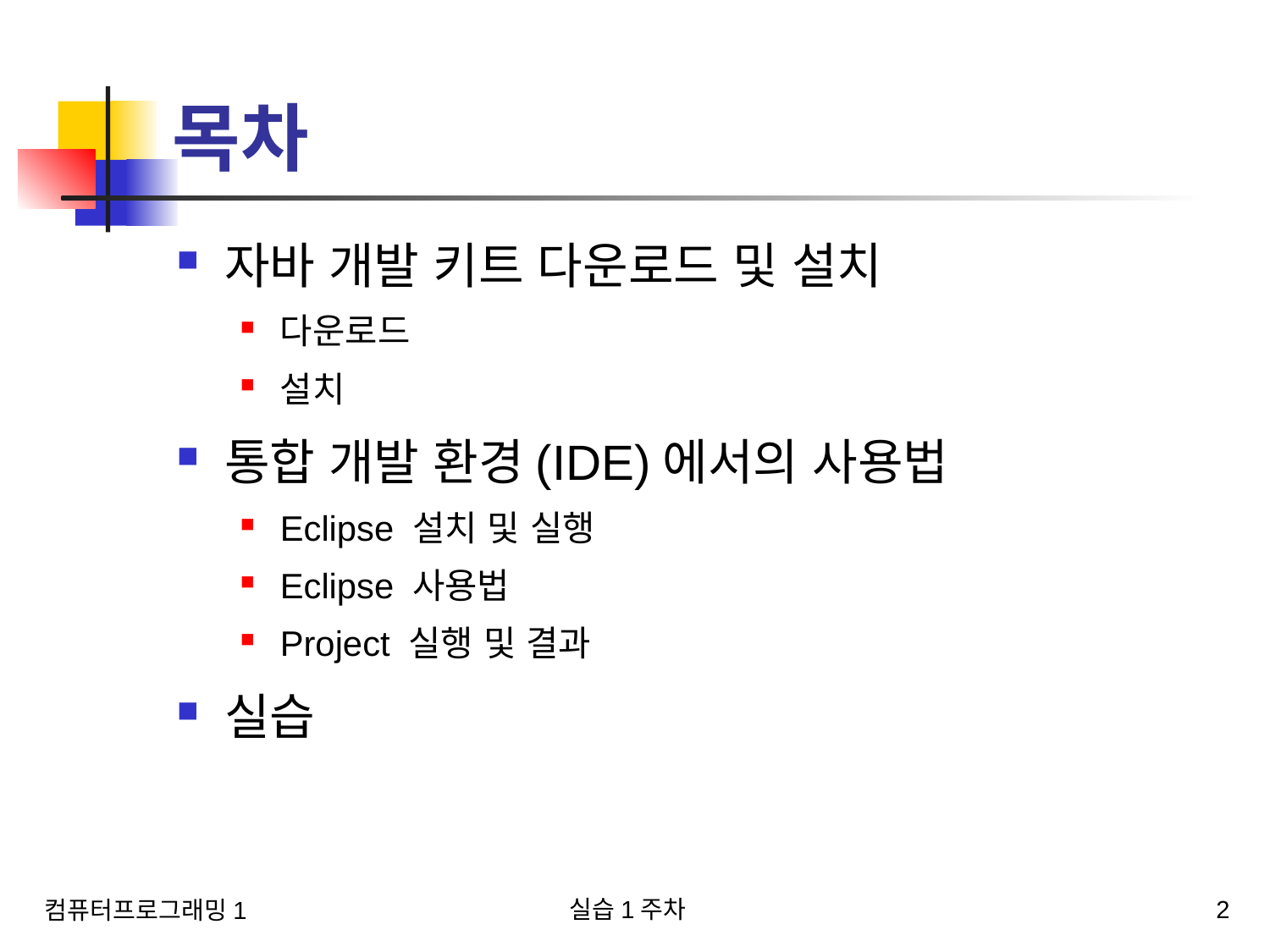

# 목차
자바 개발 키트 다운로드 및 설치
다운로드
설치
통합 개발 환경(IDE)에서의 사용법
Eclipse 설치 및 실행
Eclipse 사용법
Project 실행 및 결과
실습
실습1주차
2
컴퓨터프로그래밍1